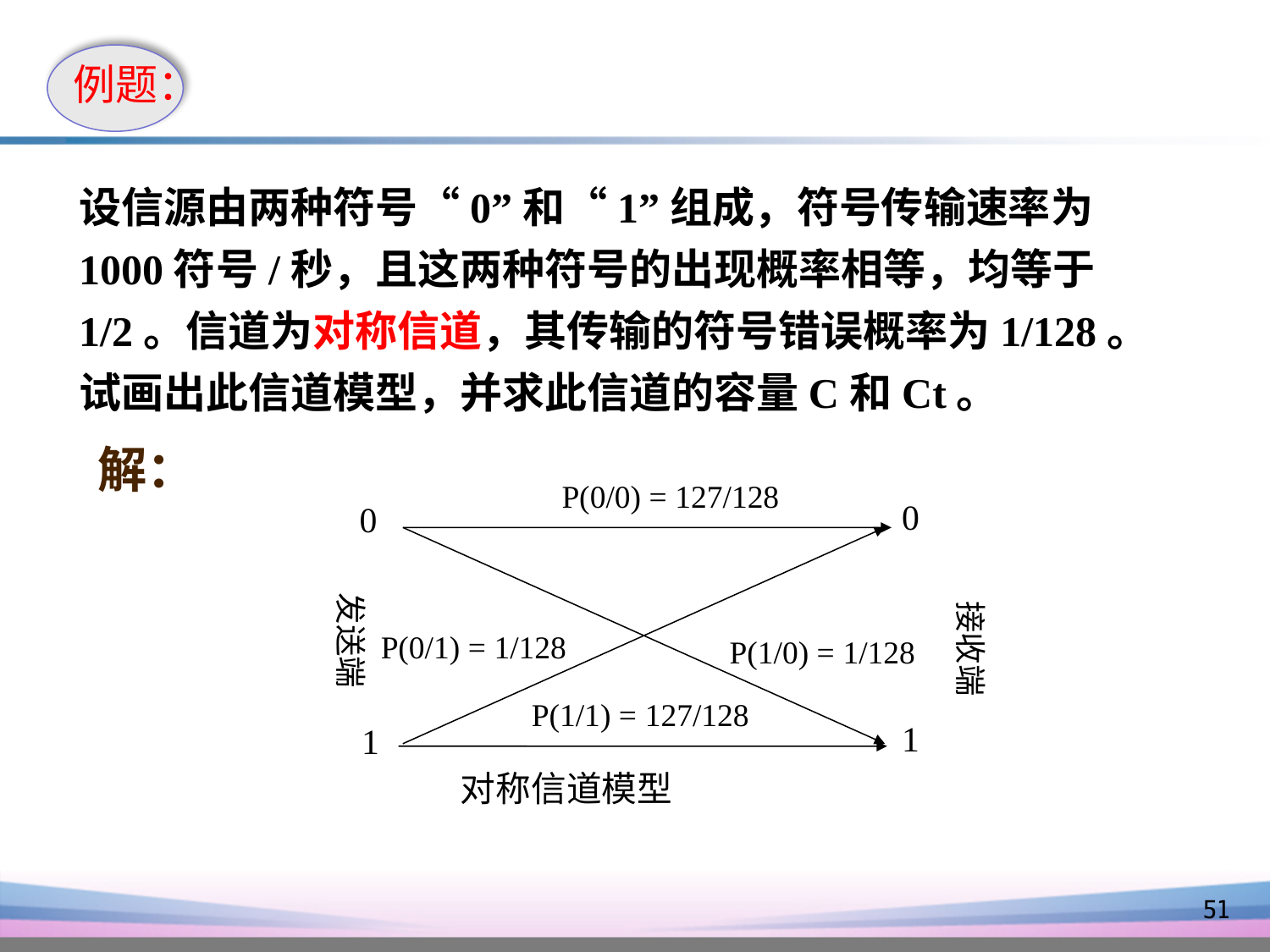

例题：
设信源由两种符号“0”和“1”组成，符号传输速率为1000符号/秒，且这两种符号的出现概率相等，均等于1/2。信道为对称信道，其传输的符号错误概率为1/128。试画出此信道模型，并求此信道的容量C和Ct。

解：
P(0/0) = 127/128
0
0

发送端
P(0/1) = 1/128
P(1/0) = 1/128
P(1/1) = 127/128
1
1

对称信道模型
接收端
51